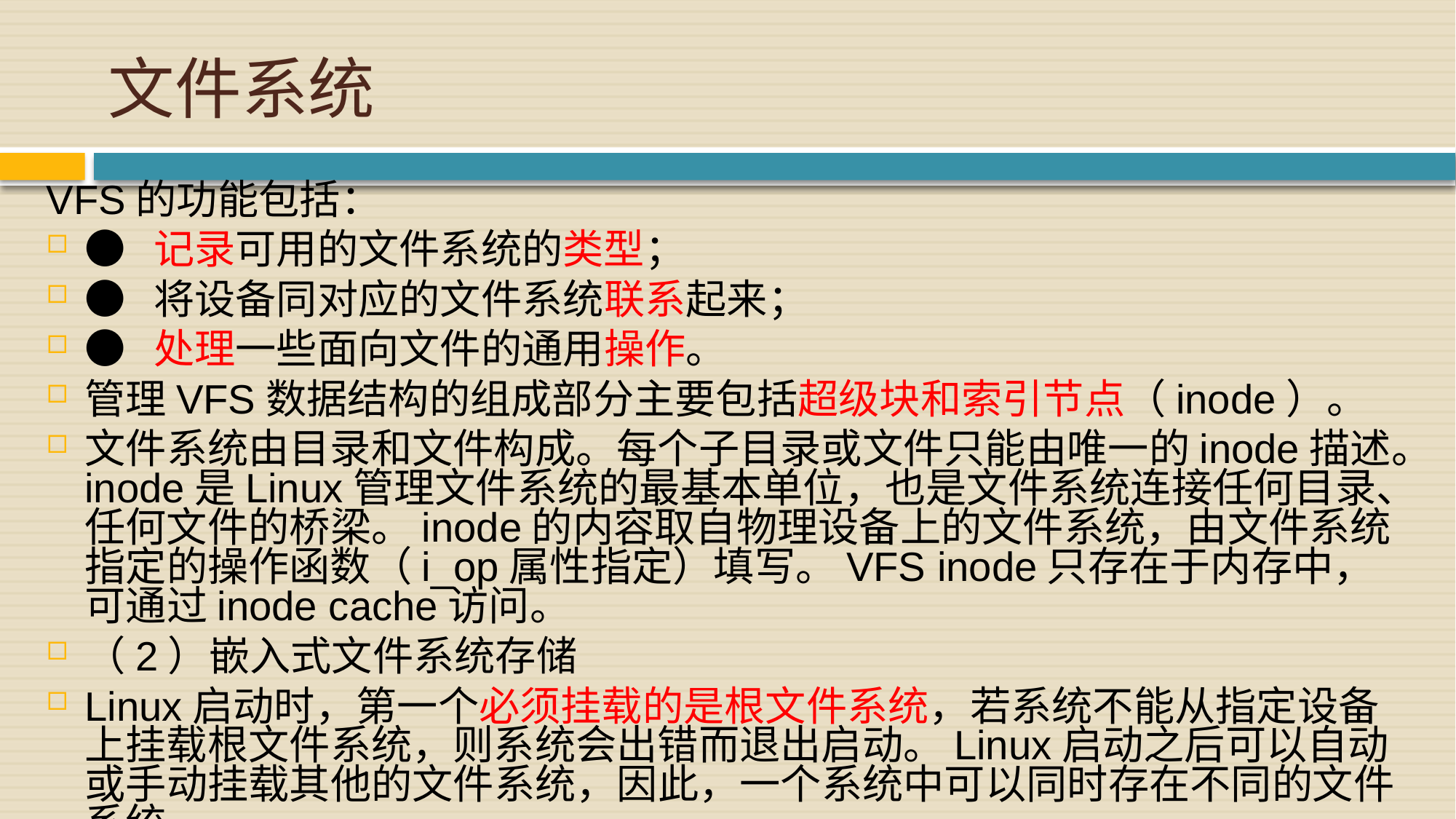

# 文件系统
VFS的功能包括：
●  记录可用的文件系统的类型；
●  将设备同对应的文件系统联系起来；
●  处理一些面向文件的通用操作。
管理VFS数据结构的组成部分主要包括超级块和索引节点（inode）。
文件系统由目录和文件构成。每个子目录或文件只能由唯一的inode描述。inode是Linux管理文件系统的最基本单位，也是文件系统连接任何目录、任何文件的桥梁。inode的内容取自物理设备上的文件系统，由文件系统指定的操作函数（i_op属性指定）填写。VFS inode只存在于内存中，可通过inode cache访问。
（2）嵌入式文件系统存储
Linux启动时，第一个必须挂载的是根文件系统，若系统不能从指定设备上挂载根文件系统，则系统会出错而退出启动。Linux启动之后可以自动或手动挂载其他的文件系统，因此，一个系统中可以同时存在不同的文件系统。